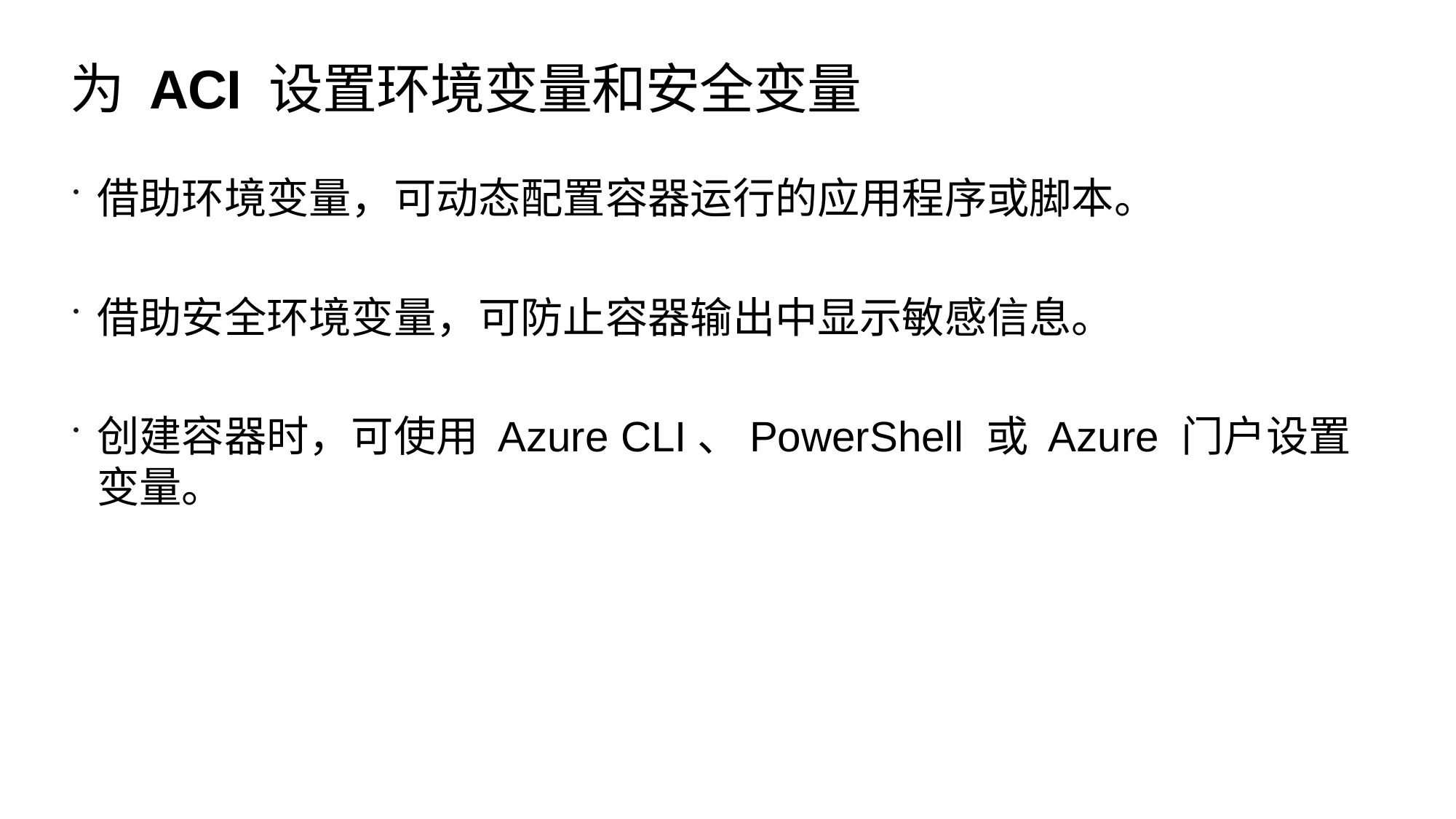

# 为 ACI 设置环境变量和安全变量
借助环境变量，可动态配置容器运行的应用程序或脚本。

借助安全环境变量，可防止容器输出中显示敏感信息。

创建容器时，可使用 Azure CLI、PowerShell 或 Azure 门户设置变量。